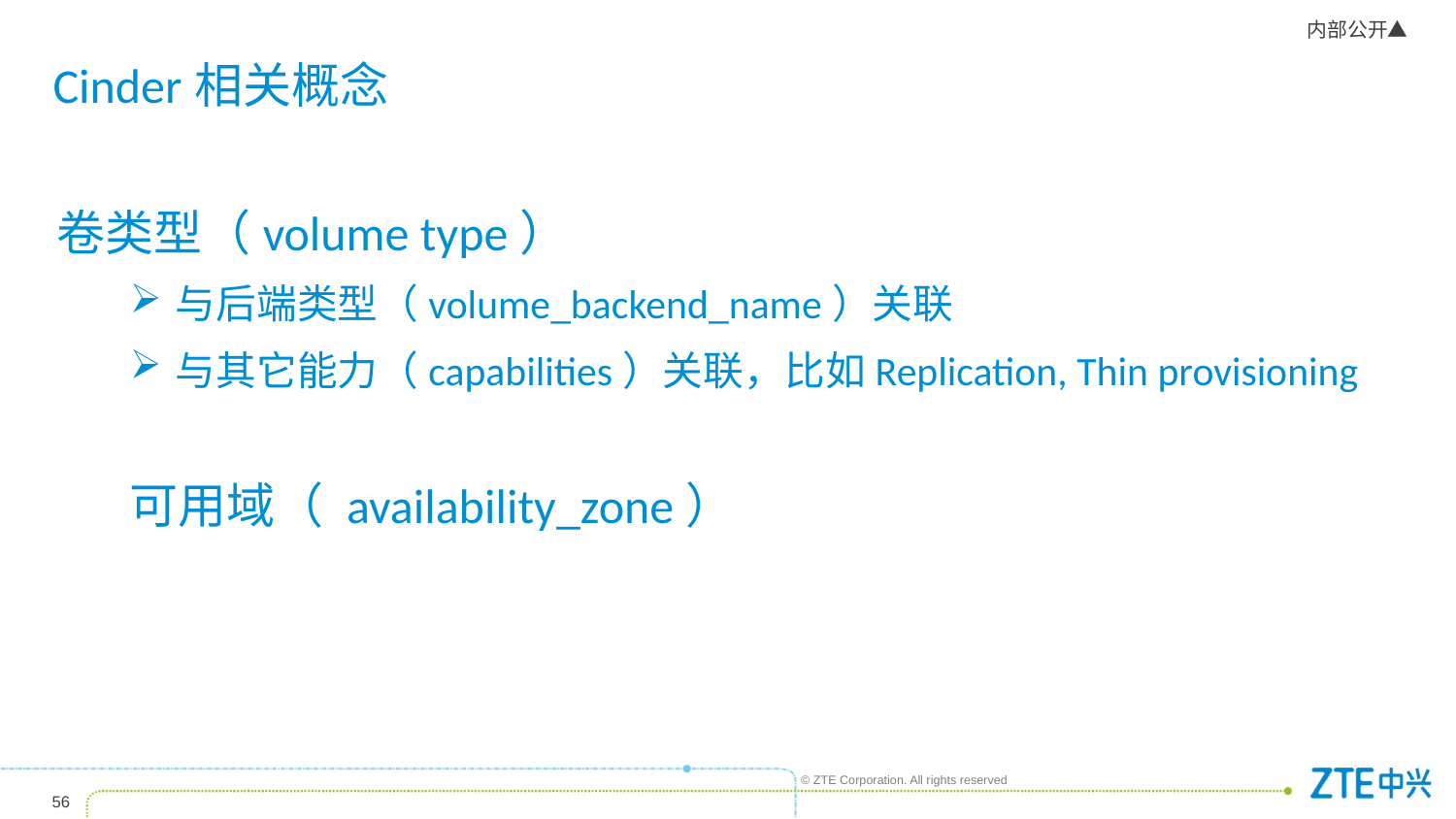

# Cinder相关概念
卷类型（volume type）
与后端类型（volume_backend_name）关联
与其它能力（capabilities）关联，比如Replication, Thin provisioning

可用域（ availability_zone）